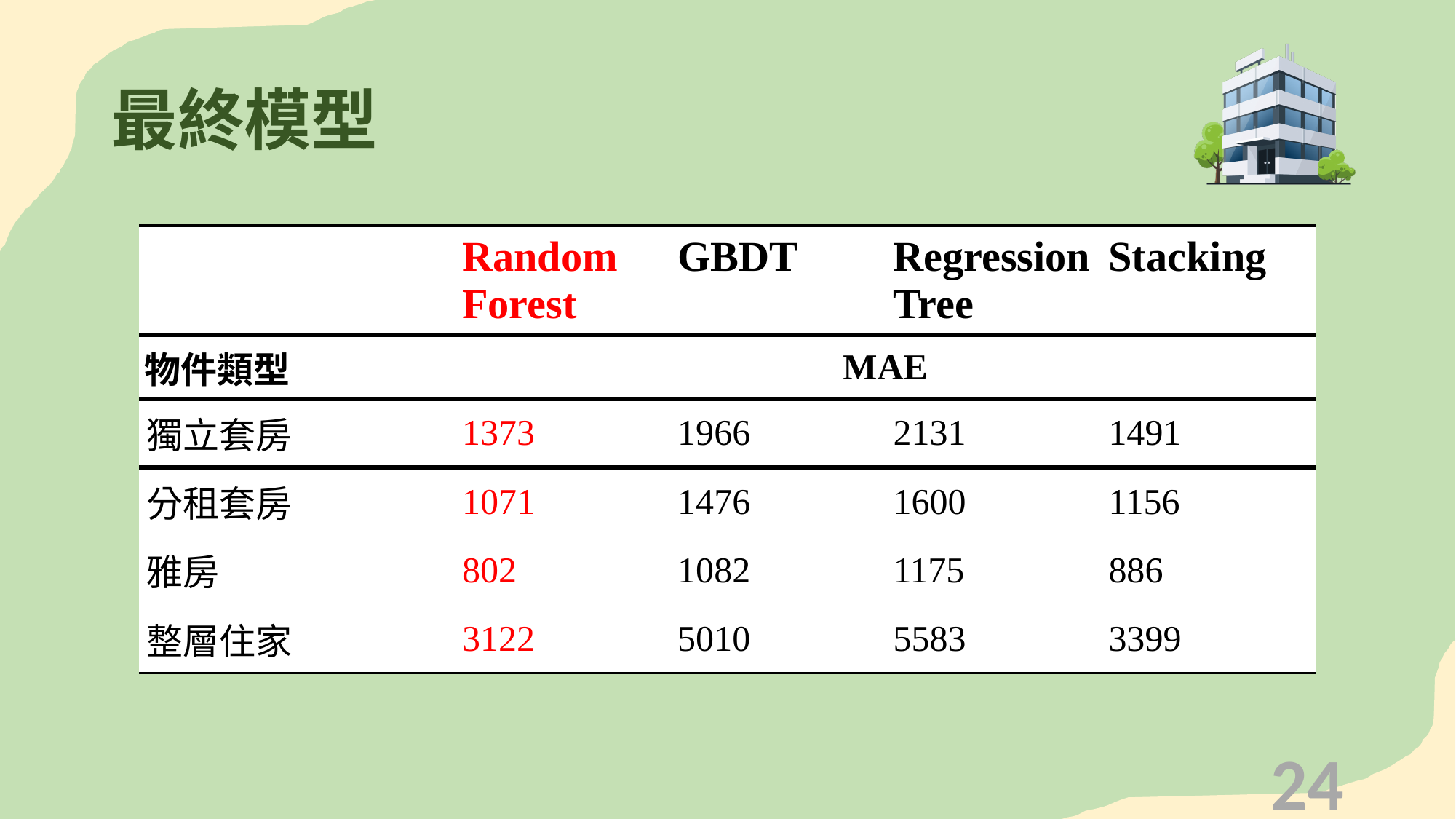

# 最終模型
|  | Random Forest | GBDT | Regression Tree | Stacking |
| --- | --- | --- | --- | --- |
| 物件類型 | MAE |  |  |  |
| 獨立套房 | 1373 | 1966 | 2131 | 1491 |
| 分租套房 | 1071 | 1476 | 1600 | 1156 |
| 雅房 | 802 | 1082 | 1175 | 886 |
| 整層住家 | 3122 | 5010 | 5583 | 3399 |
24